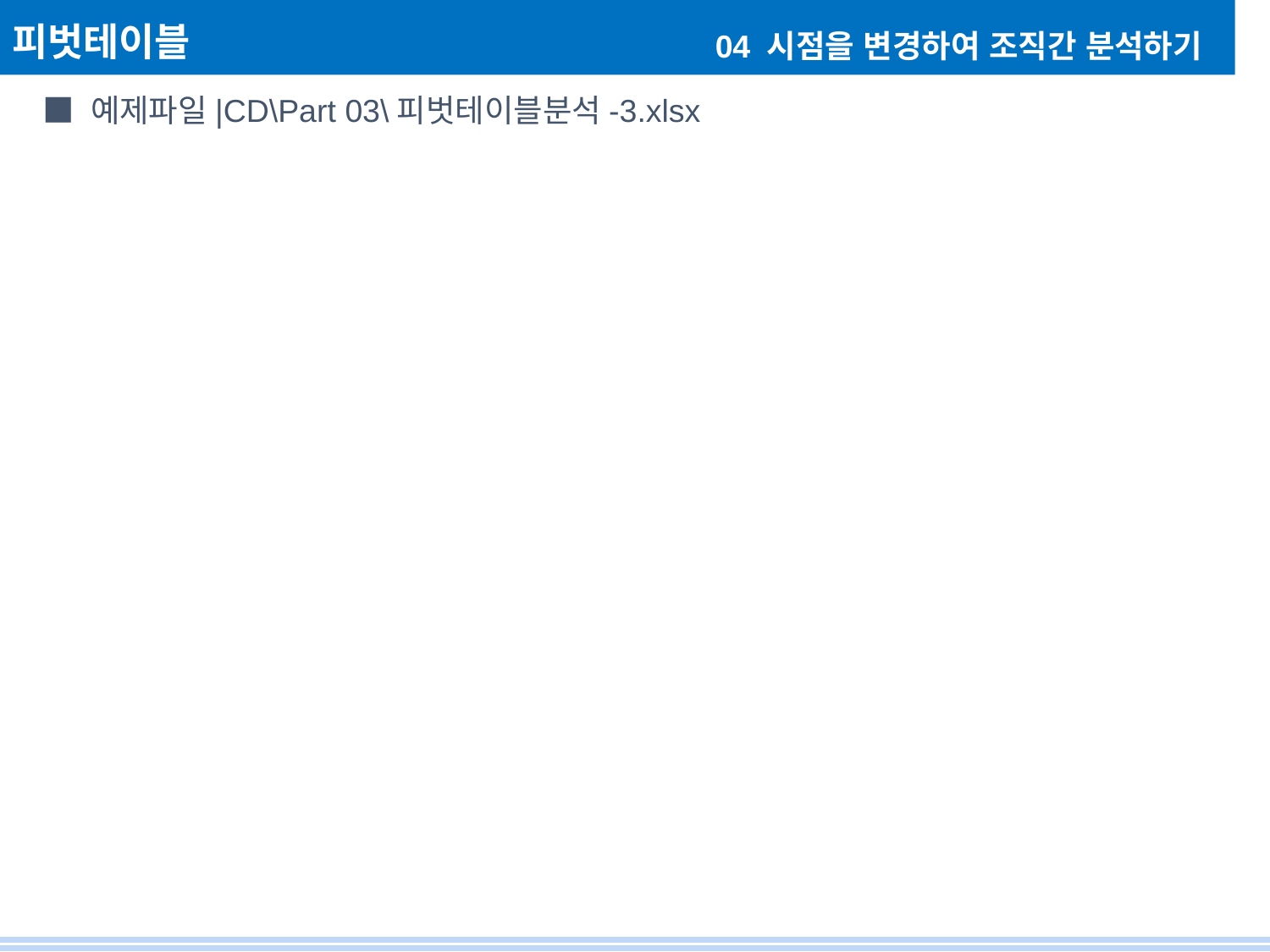

피벗테이블
04 시점을 변경하여 조직간 분석하기
■ 예제파일|CD\Part 03\피벗테이블분석-3.xlsx